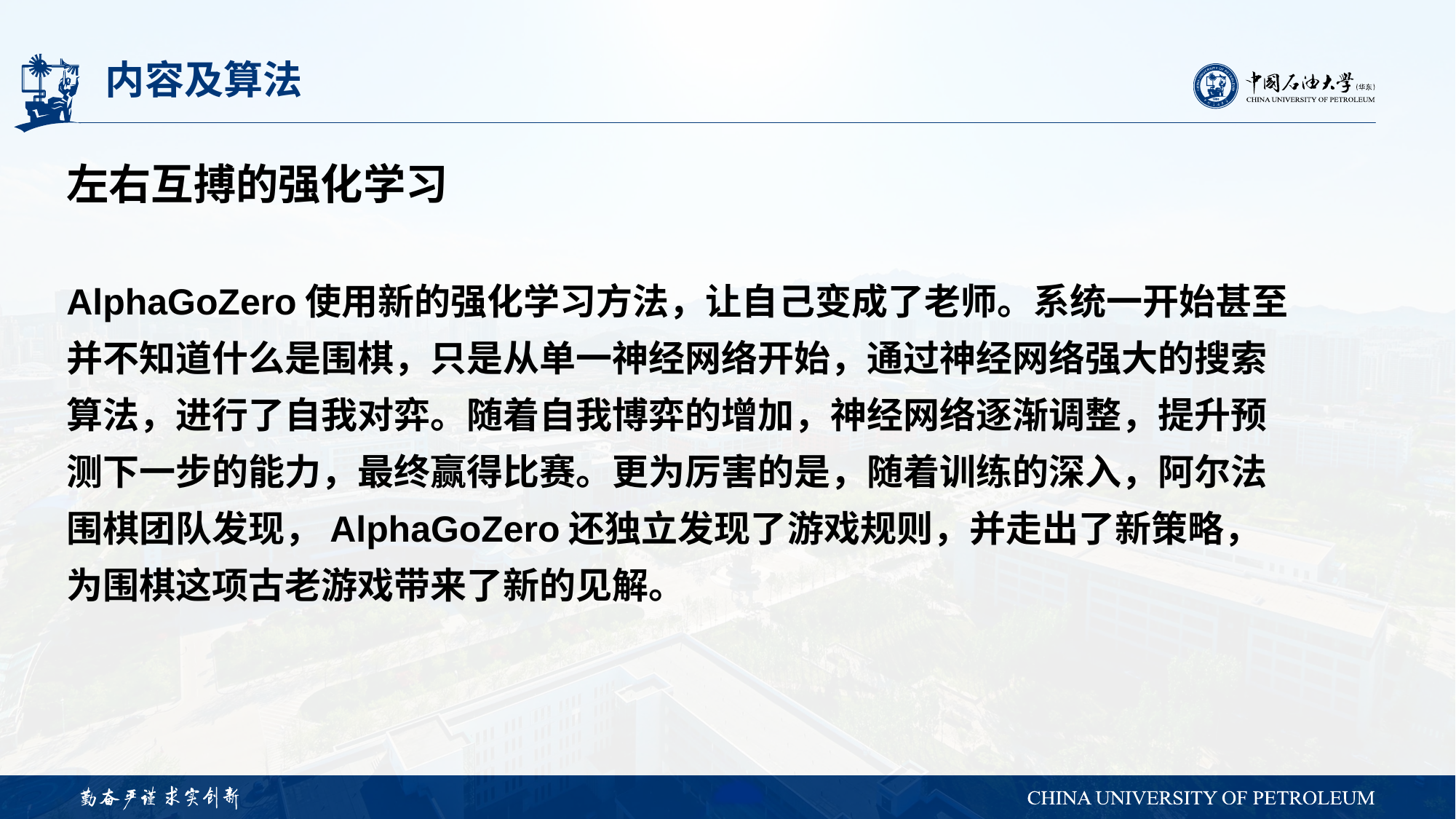

# 内容及算法
左右互搏的强化学习

AlphaGoZero使用新的强化学习方法，让自己变成了老师。系统一开始甚至并不知道什么是围棋，只是从单一神经网络开始，通过神经网络强大的搜索算法，进行了自我对弈。随着自我博弈的增加，神经网络逐渐调整，提升预测下一步的能力，最终赢得比赛。更为厉害的是，随着训练的深入，阿尔法围棋团队发现，AlphaGoZero还独立发现了游戏规则，并走出了新策略，为围棋这项古老游戏带来了新的见解。